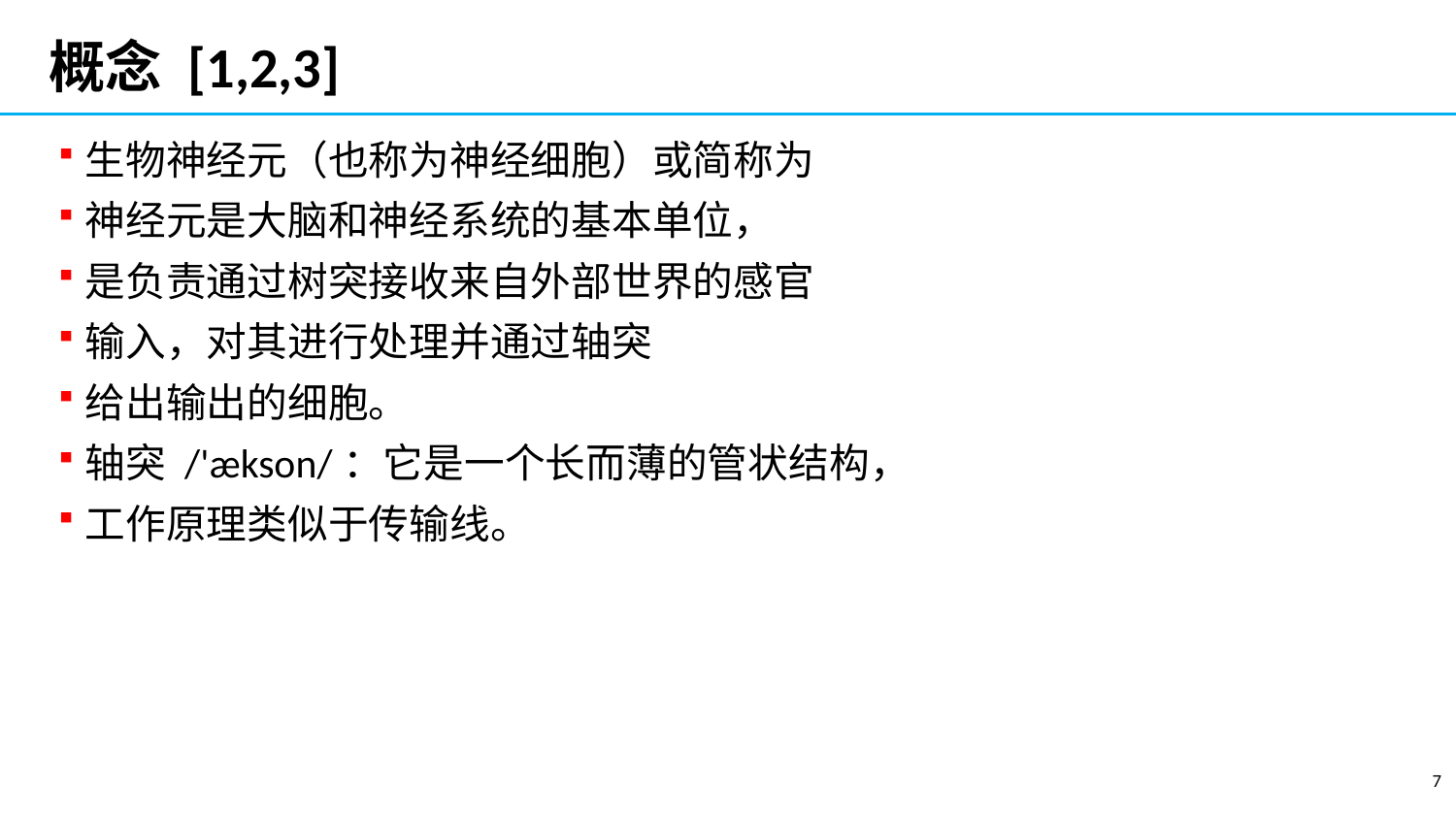

# 概念 [1,2,3]

生物神经元（也称为神经细胞）或简称为
神经元是大脑和神经系统的基本单位，
是负责通过树突接收来自外部世界的感官
输入，对其进行处理并通过轴突
给出输出的细胞。
轴突 /'ækson/：它是一个长而薄的管状结构，
工作原理类似于传输线。
7